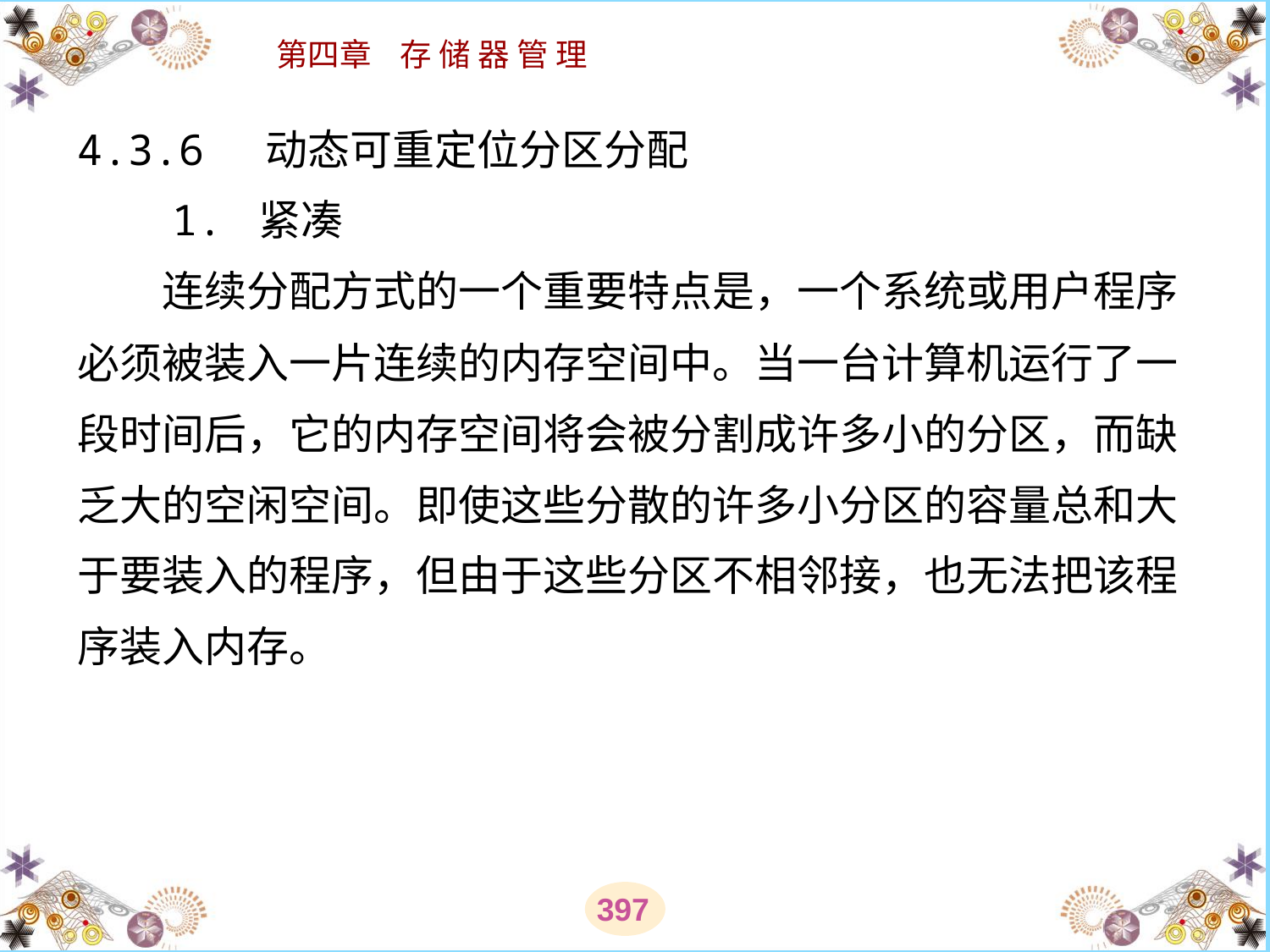

# 4.3.6  动态可重定位分区分配 　　1. 紧凑 　　连续分配方式的一个重要特点是，一个系统或用户程序必须被装入一片连续的内存空间中。当一台计算机运行了一段时间后，它的内存空间将会被分割成许多小的分区，而缺乏大的空闲空间。即使这些分散的许多小分区的容量总和大于要装入的程序，但由于这些分区不相邻接，也无法把该程序装入内存。